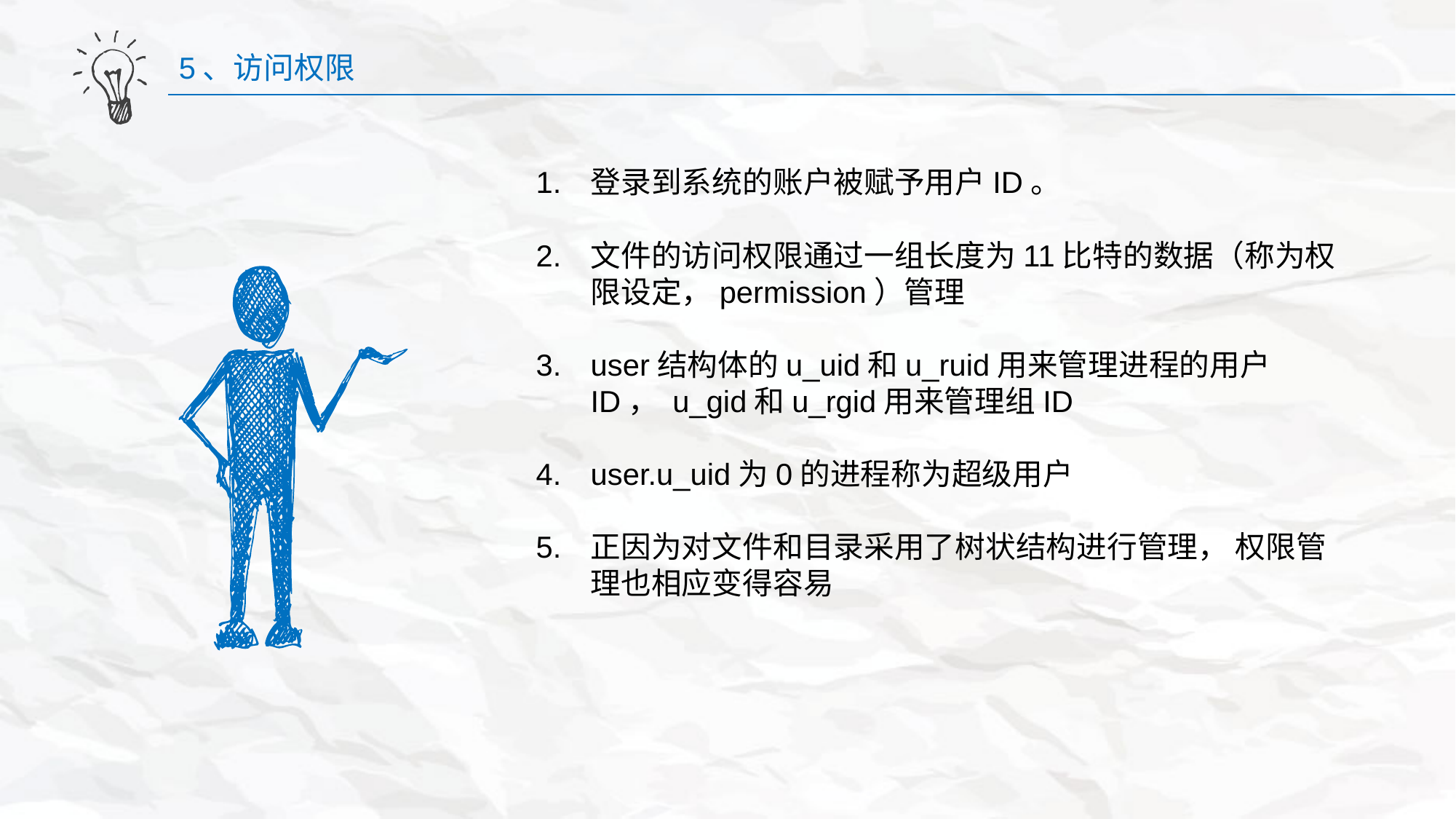

5、访问权限
登录到系统的账户被赋予用户ID。

文件的访问权限通过一组长度为11比特的数据（称为权限设定，permission）管理

user结构体的u_uid和u_ruid用来管理进程的用户ID， u_gid和u_rgid用来管理组ID

user.u_uid为0的进程称为超级用户

正因为对文件和目录采用了树状结构进行管理， 权限管理也相应变得容易